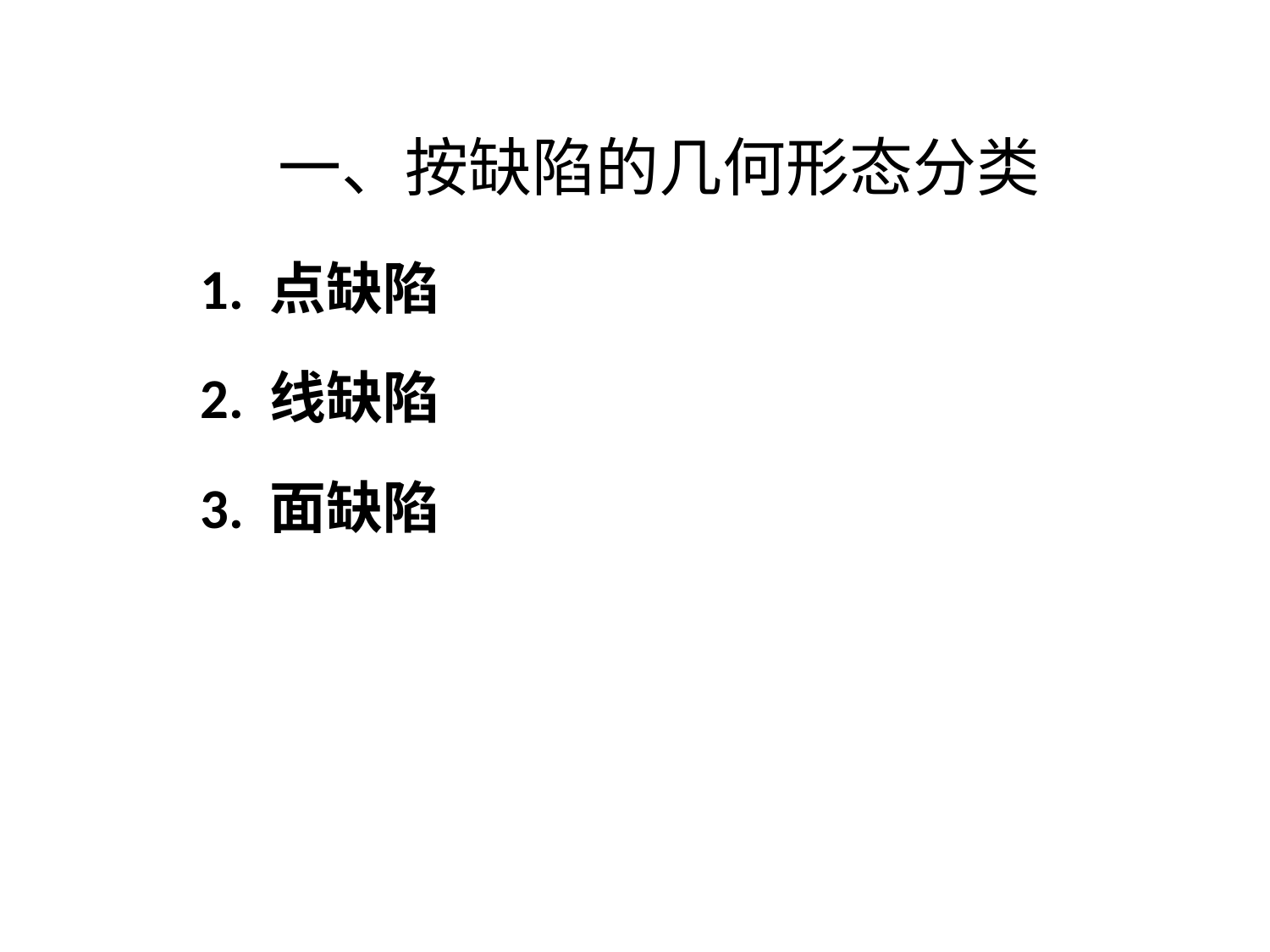

# 一、按缺陷的几何形态分类
 1. 点缺陷
 2. 线缺陷
 3. 面缺陷